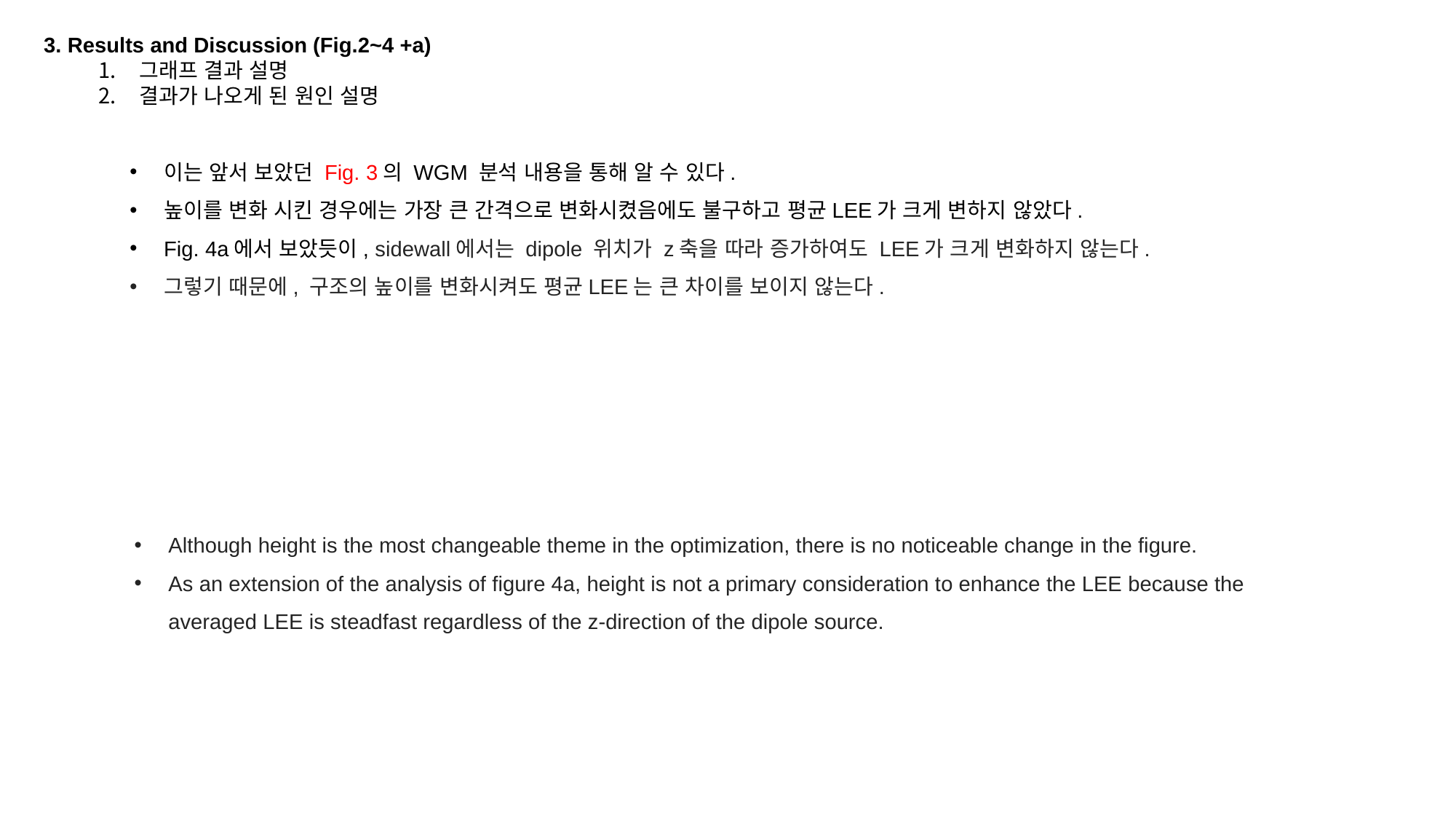

3. Results and Discussion (Fig.2~4 +a)
그래프 결과 설명
결과가 나오게 된 원인 설명

이는 앞서 보았던 Fig. 3의 WGM 분석 내용을 통해 알 수 있다.
높이를 변화 시킨 경우에는 가장 큰 간격으로 변화시켰음에도 불구하고 평균LEE가 크게 변하지 않았다.
Fig. 4a에서 보았듯이, sidewall에서는 dipole 위치가 z축을 따라 증가하여도 LEE가 크게 변화하지 않는다.
그렇기 때문에, 구조의 높이를 변화시켜도 평균LEE는 큰 차이를 보이지 않는다.
Although height is the most changeable theme in the optimization, there is no noticeable change in the figure.
As an extension of the analysis of figure 4a, height is not a primary consideration to enhance the LEE because the averaged LEE is steadfast regardless of the z-direction of the dipole source.